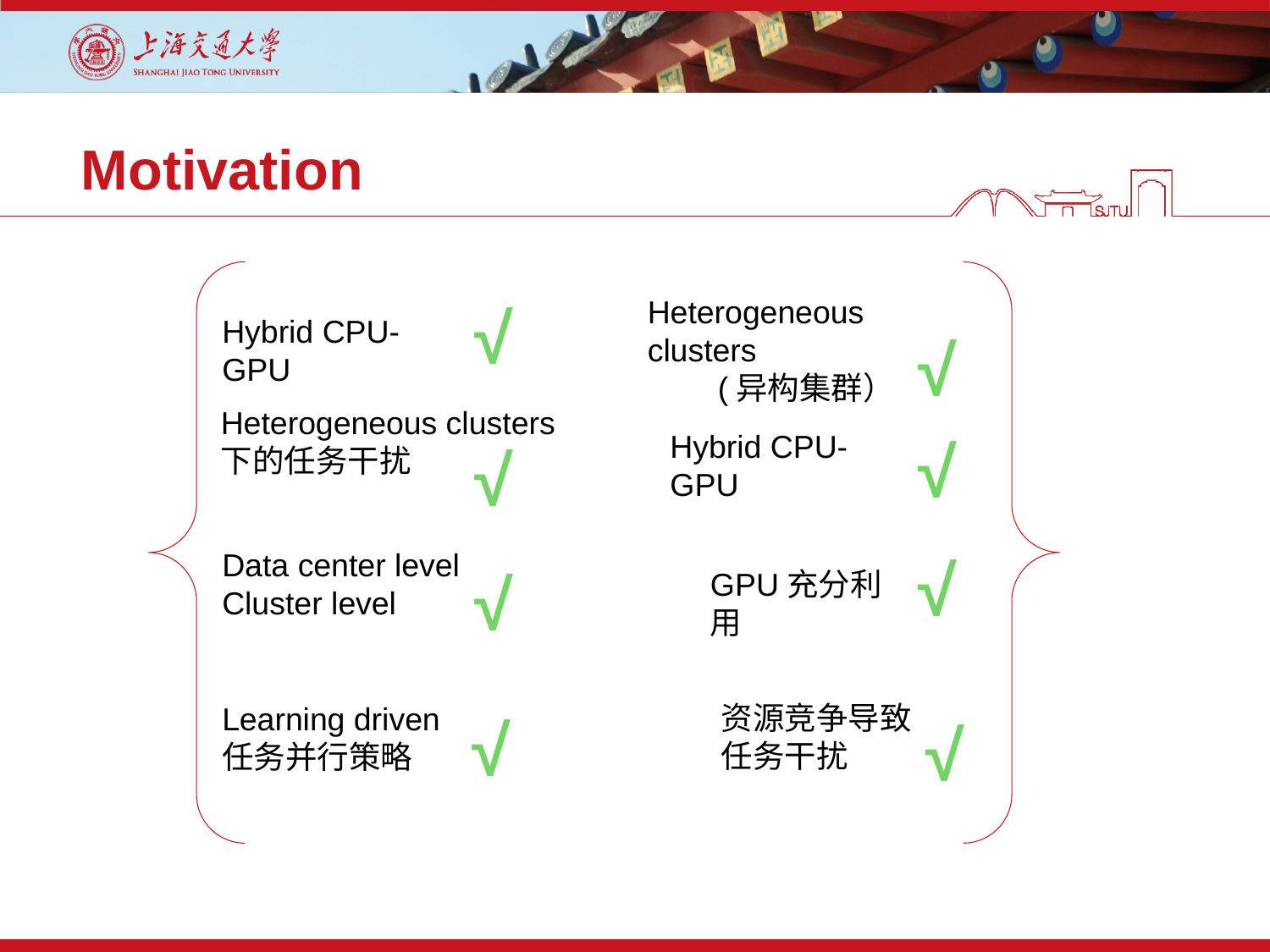

# Motivation

Heterogeneous clusters
(异构集群）
√
Hybrid CPU-GPU
√
Heterogeneous clusters
下的任务干扰
Hybrid CPU-GPU
√
√
Data center level
Cluster level
√
√
GPU充分利用
资源竞争导致
任务干扰
Learning driven
任务并行策略
√
√